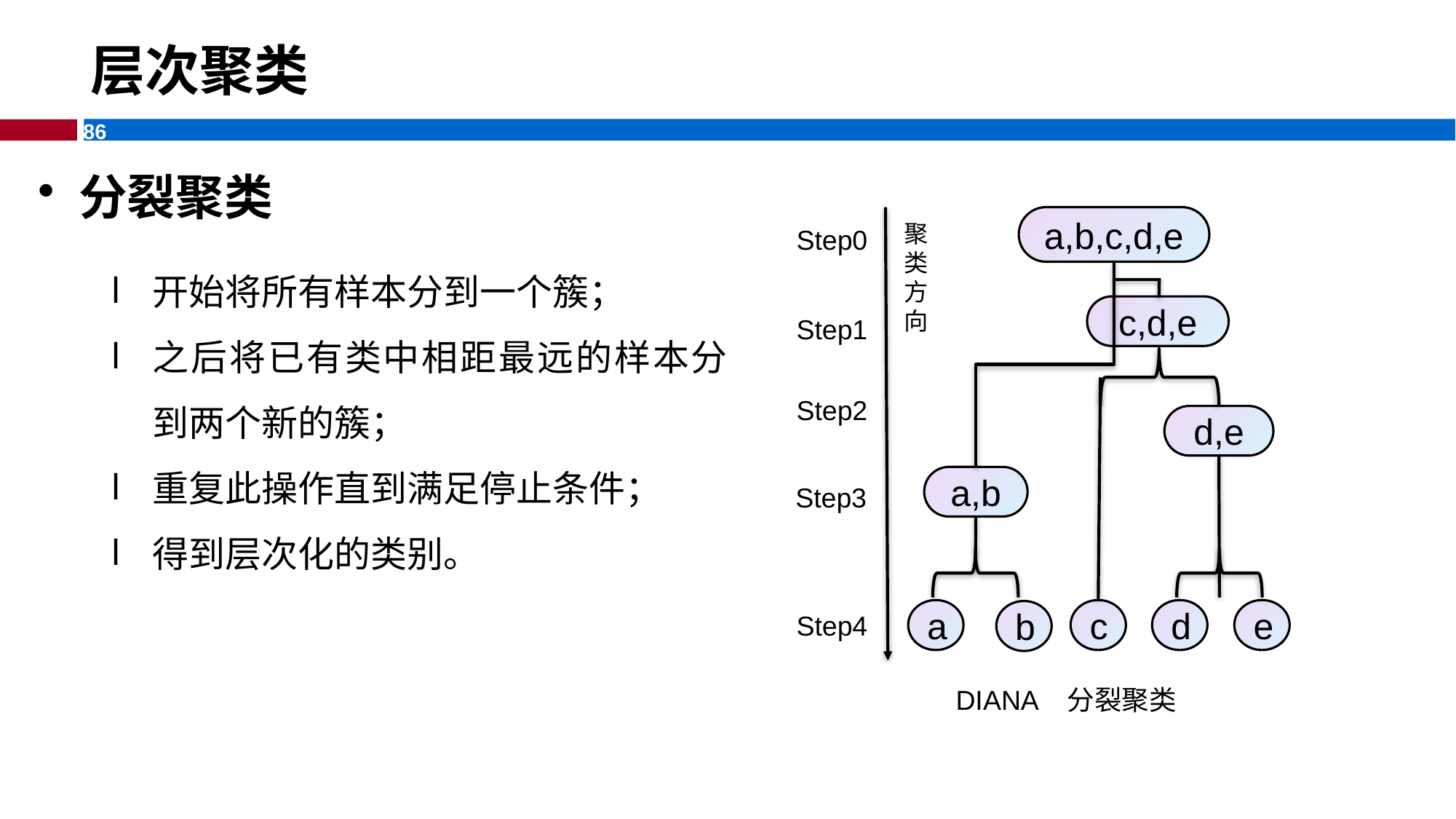

# 层次聚类

开始将所有样本分到一个簇；
之后将已有类中相距最远的样本分到两个新的簇；
重复此操作直到满足停止条件；
得到层次化的类别。

分裂聚类

a,b,c,d,e
聚类方向
Step0
c,d,e
Step1

Step2
d,e
a,b
Step3

a
d
e
c
b
Step4
DIANA   分裂聚类